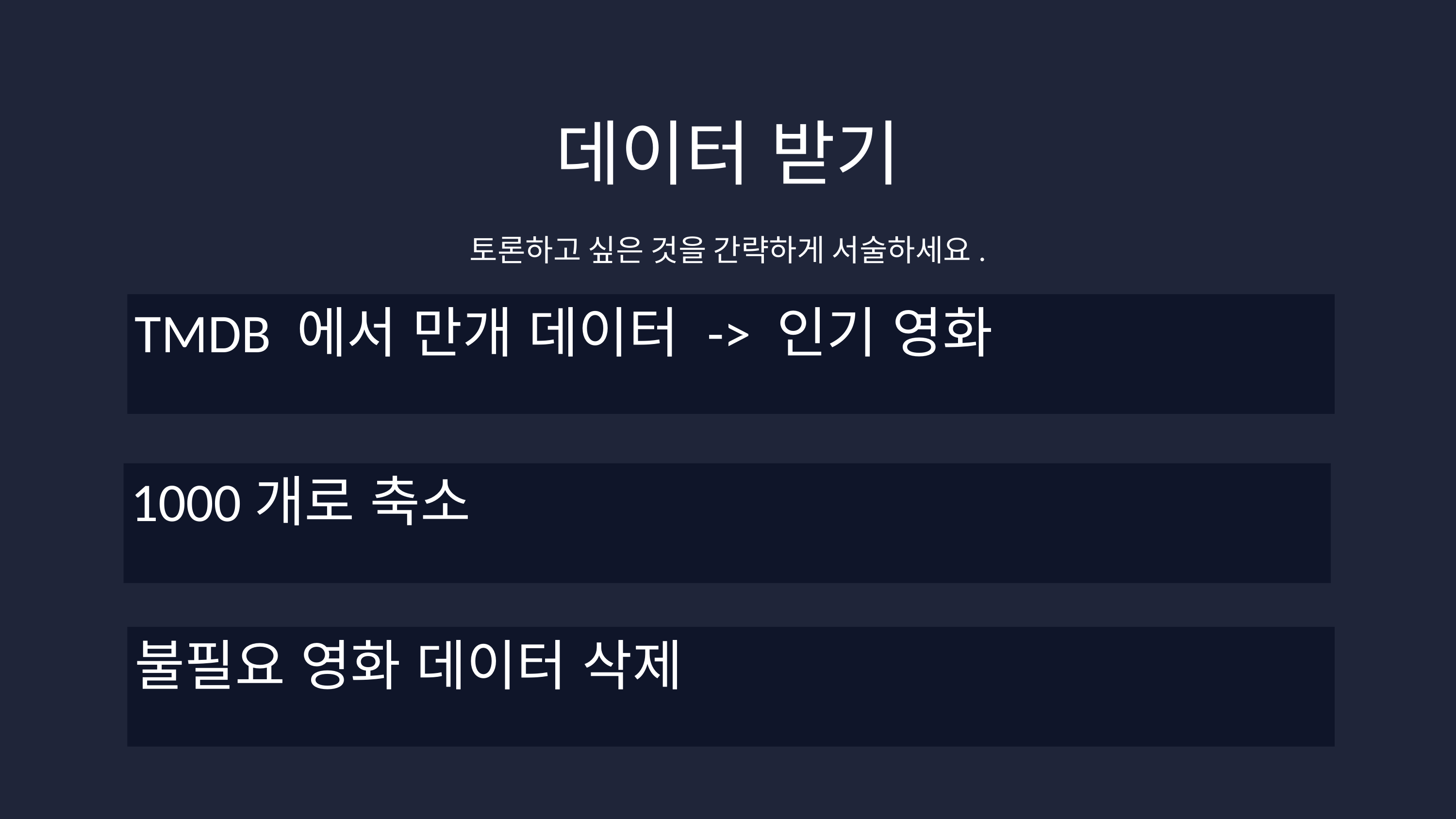

데이터 받기
토론하고 싶은 것을 간략하게 서술하세요.
TMDB 에서 만개 데이터 -> 인기 영화
1000개로 축소
불필요 영화 데이터 삭제